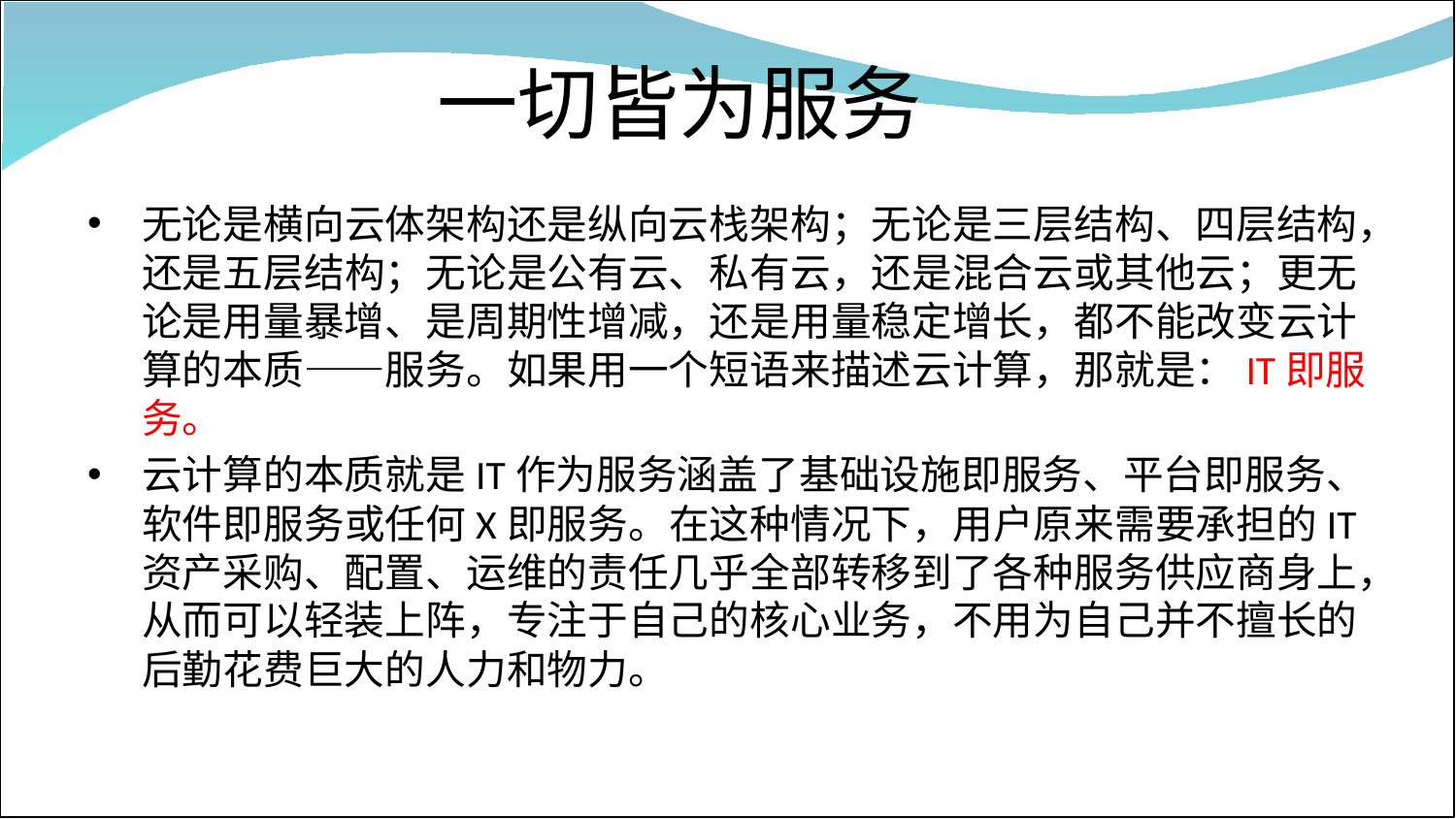

# 一切皆为服务
无论是横向云体架构还是纵向云栈架构；无论是三层结构、四层结构，还是五层结构；无论是公有云、私有云，还是混合云或其他云；更无论是用量暴增、是周期性增减，还是用量稳定增长，都不能改变云计算的本质——服务。如果用一个短语来描述云计算，那就是：IT即服务。
云计算的本质就是IT作为服务涵盖了基础设施即服务、平台即服务、软件即服务或任何X即服务。在这种情况下，用户原来需要承担的IT资产采购、配置、运维的责任几乎全部转移到了各种服务供应商身上，从而可以轻装上阵，专注于自己的核心业务，不用为自己并不擅长的后勤花费巨大的人力和物力。